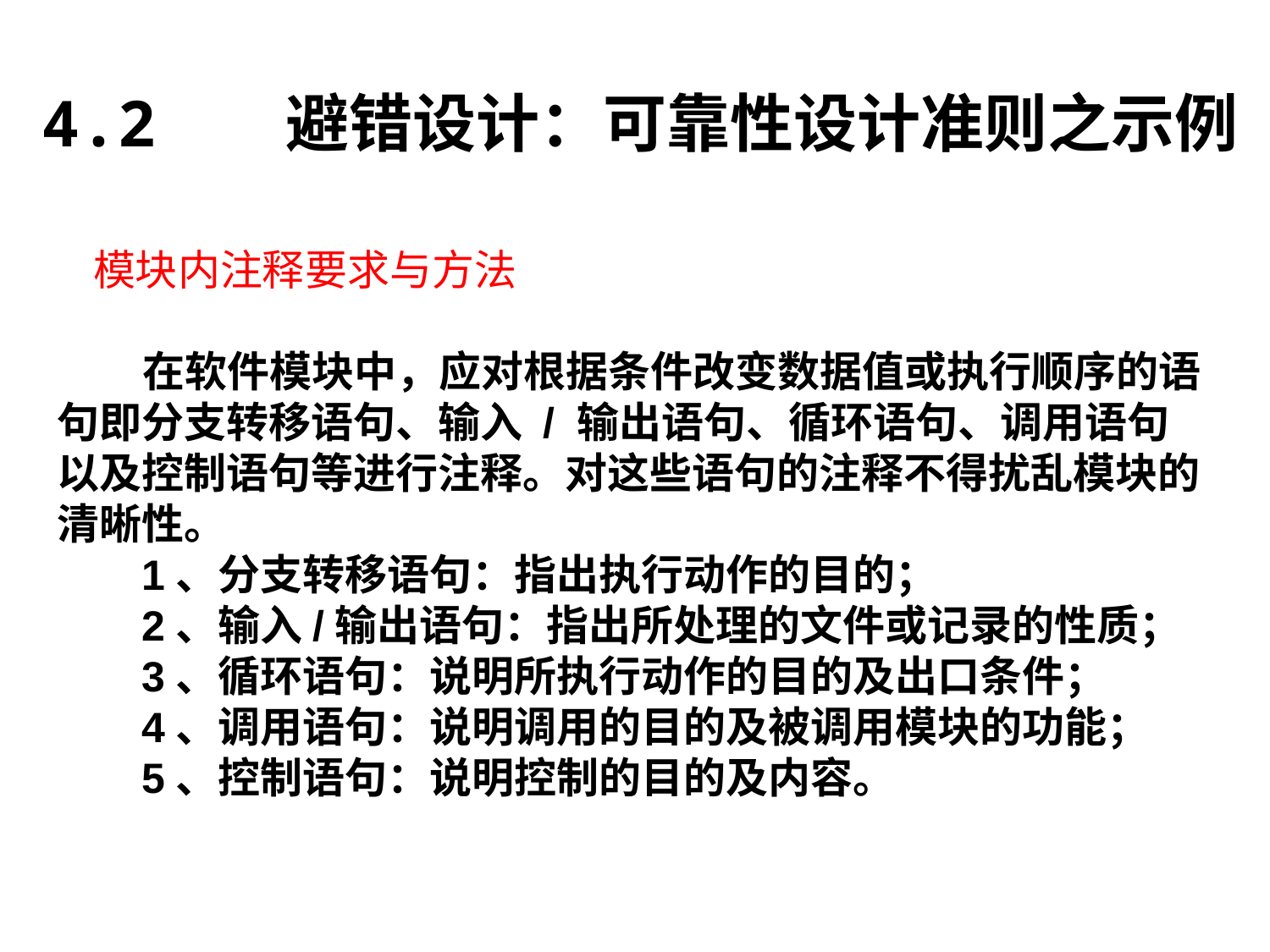

4.2   避错设计：可靠性设计准则之示例
模块内注释要求与方法

    在软件模块中，应对根据条件改变数据值或执行顺序的语句即分支转移语句、输入 / 输出语句、循环语句、调用语句以及控制语句等进行注释。对这些语句的注释不得扰乱模块的清晰性。
    1、分支转移语句：指出执行动作的目的；
    2、输入/输出语句：指出所处理的文件或记录的性质；
    3、循环语句：说明所执行动作的目的及出口条件；
    4、调用语句：说明调用的目的及被调用模块的功能；
    5、控制语句：说明控制的目的及内容。